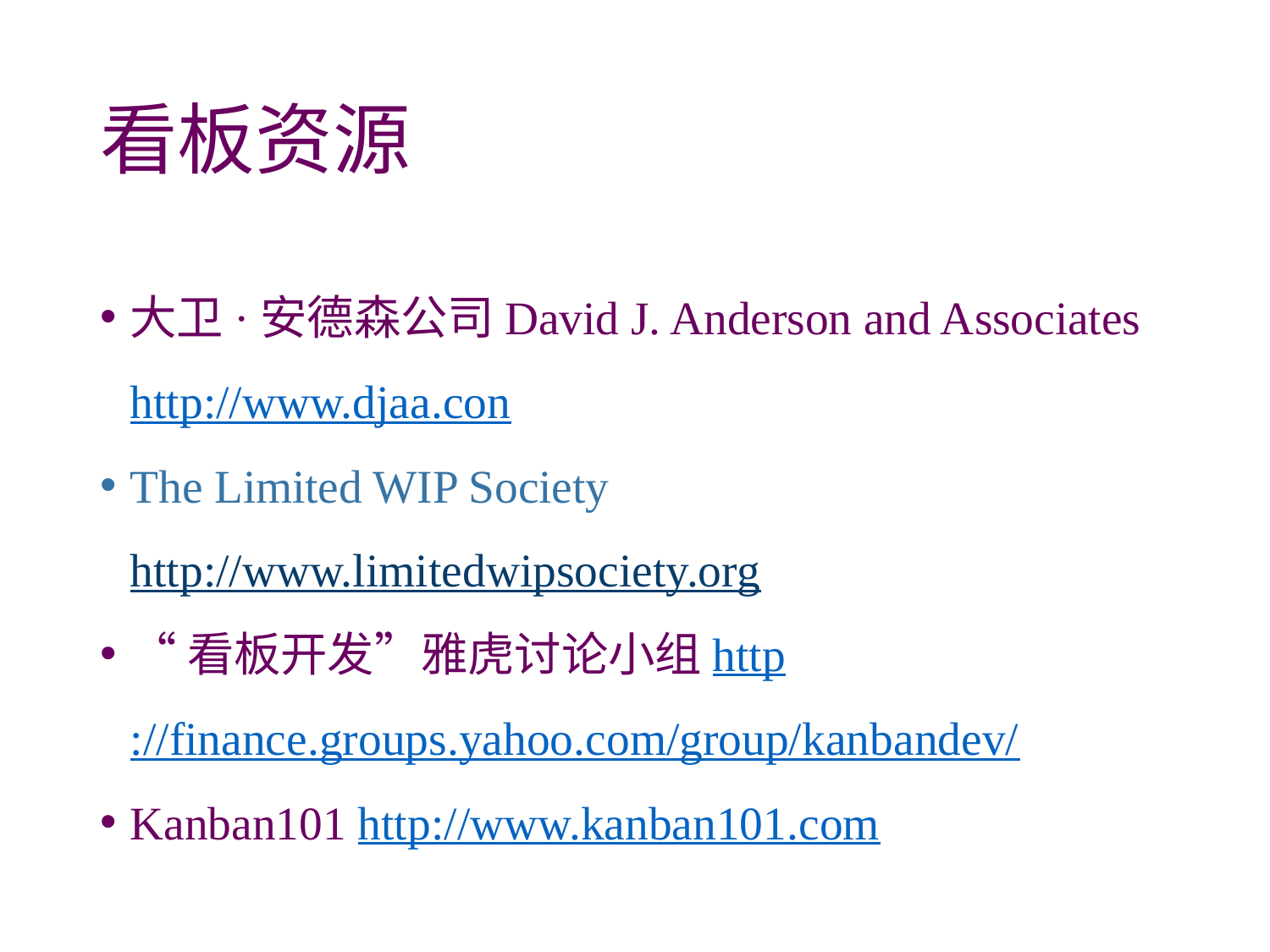

# 看板资源
大卫·安德森公司David J. Anderson and Associates http://www.djaa.con
The Limited WIP Society http://www.limitedwipsociety.org
“看板开发”雅虎讨论小组http://finance.groups.yahoo.com/group/kanbandev/
Kanban101 http://www.kanban101.com